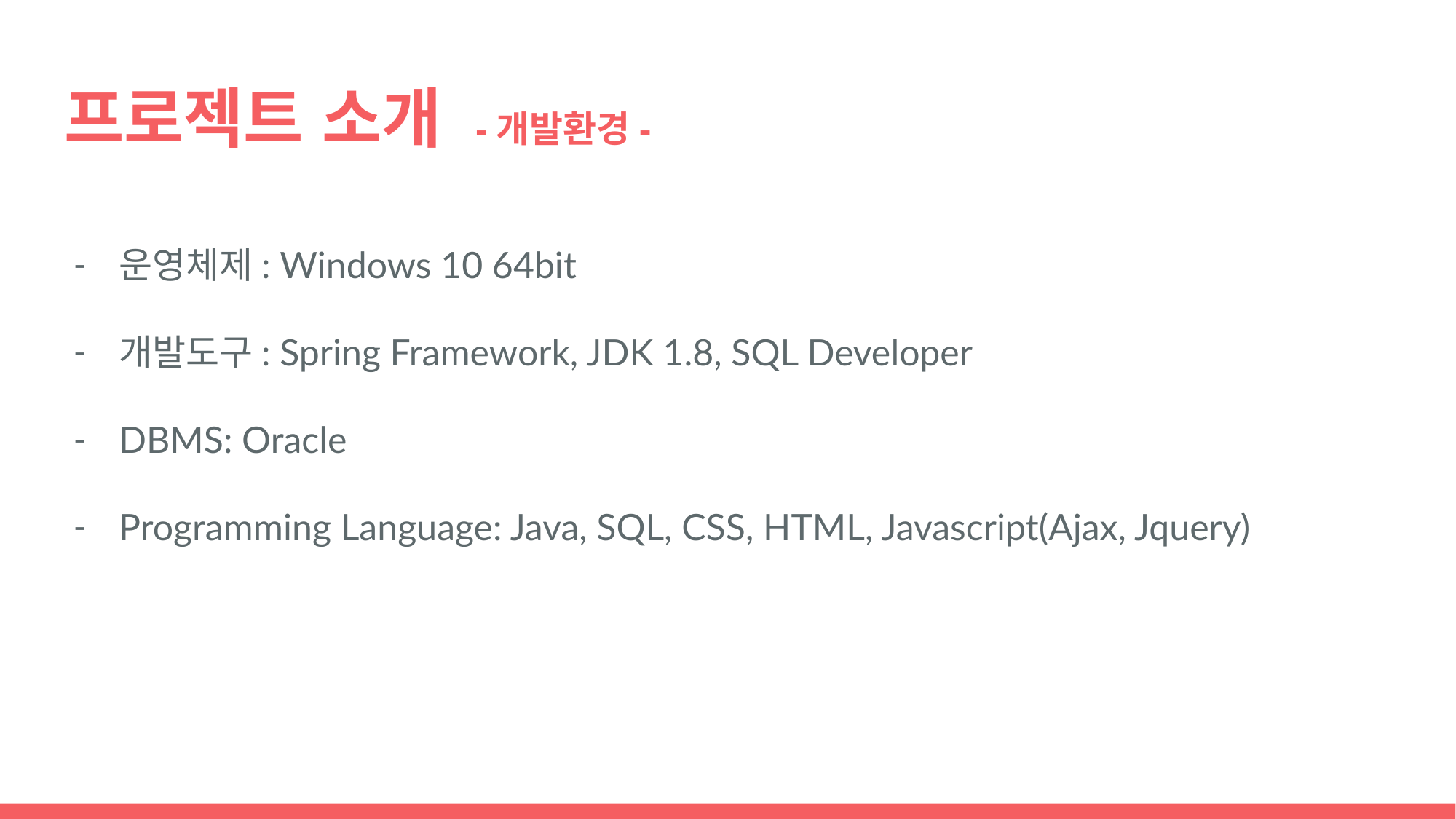

# 프로젝트 소개 -개발환경-
운영체제: Windows 10 64bit
개발도구: Spring Framework, JDK 1.8, SQL Developer
DBMS: Oracle
Programming Language: Java, SQL, CSS, HTML, Javascript(Ajax, Jquery)